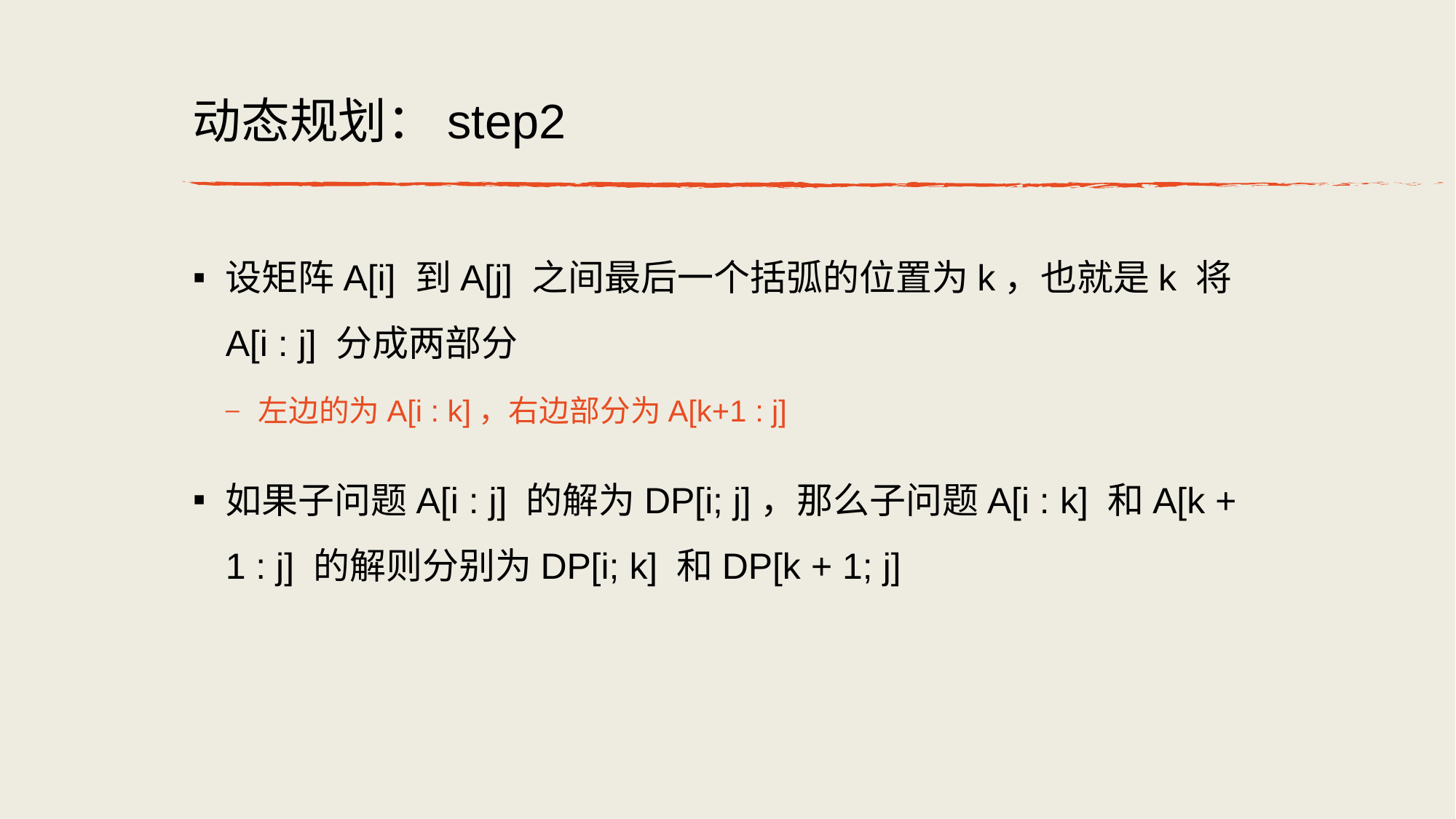

# 动态规划：step2
设矩阵A[i] 到A[j] 之间最后⼀个括弧的位置为k，也就是k 将A[i : j] 分成两部分
左边的为A[i : k]，右边部分为A[k+1 : j]
如果⼦问题A[i : j] 的解为DP[i; j]，那么⼦问题A[i : k] 和A[k + 1 : j] 的解则分别为DP[i; k] 和DP[k + 1; j]